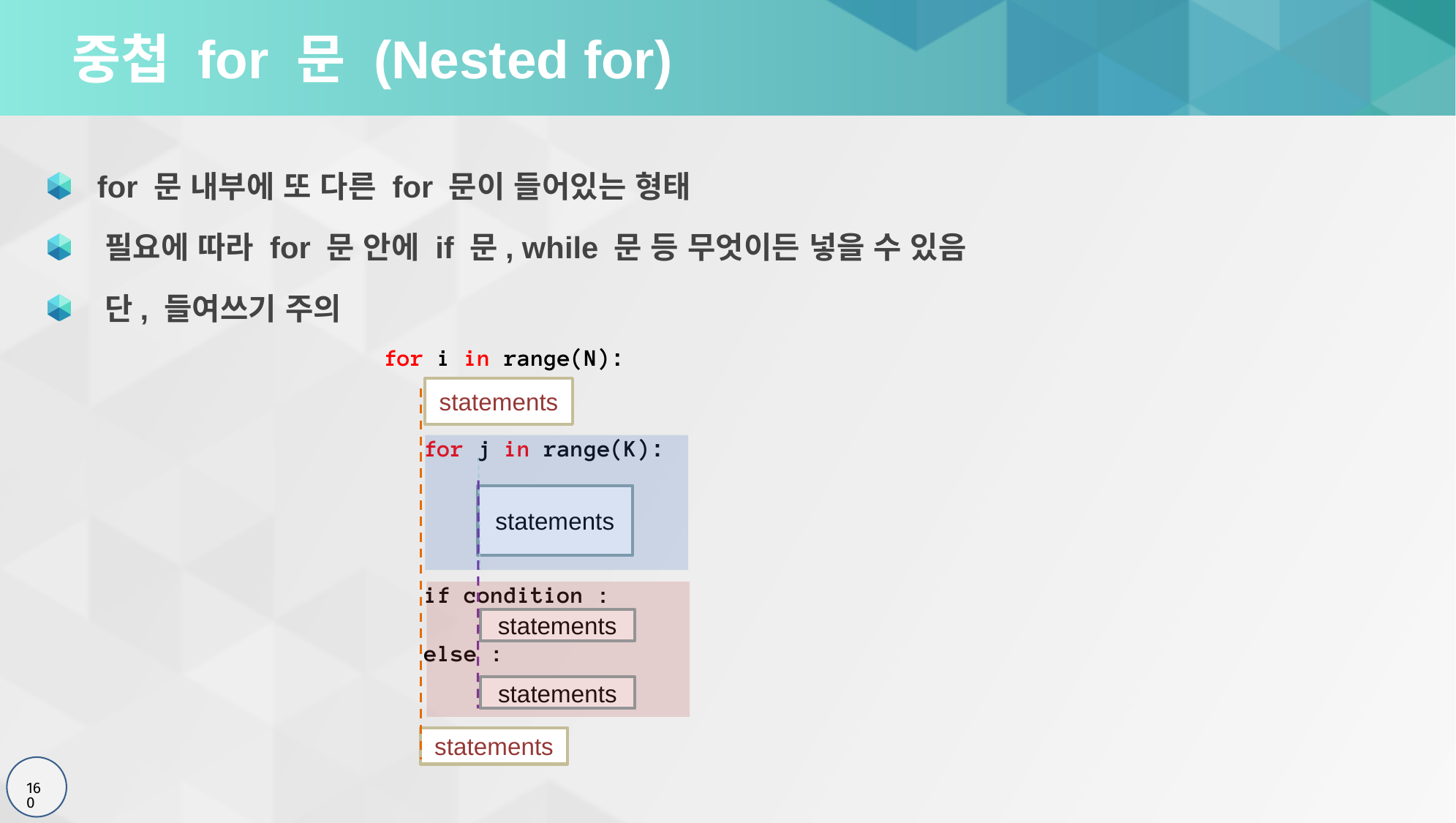

# 중첩 for 문 (Nested for)
 for 문 내부에 또 다른 for 문이 들어있는 형태
 필요에 따라 for 문 안에 if 문, while 문 등 무엇이든 넣을 수 있음
 단, 들여쓰기 주의

for i in range(N):

   for j in range(K):

   if condition :

   else :

statements
statements
statements
statements
statements